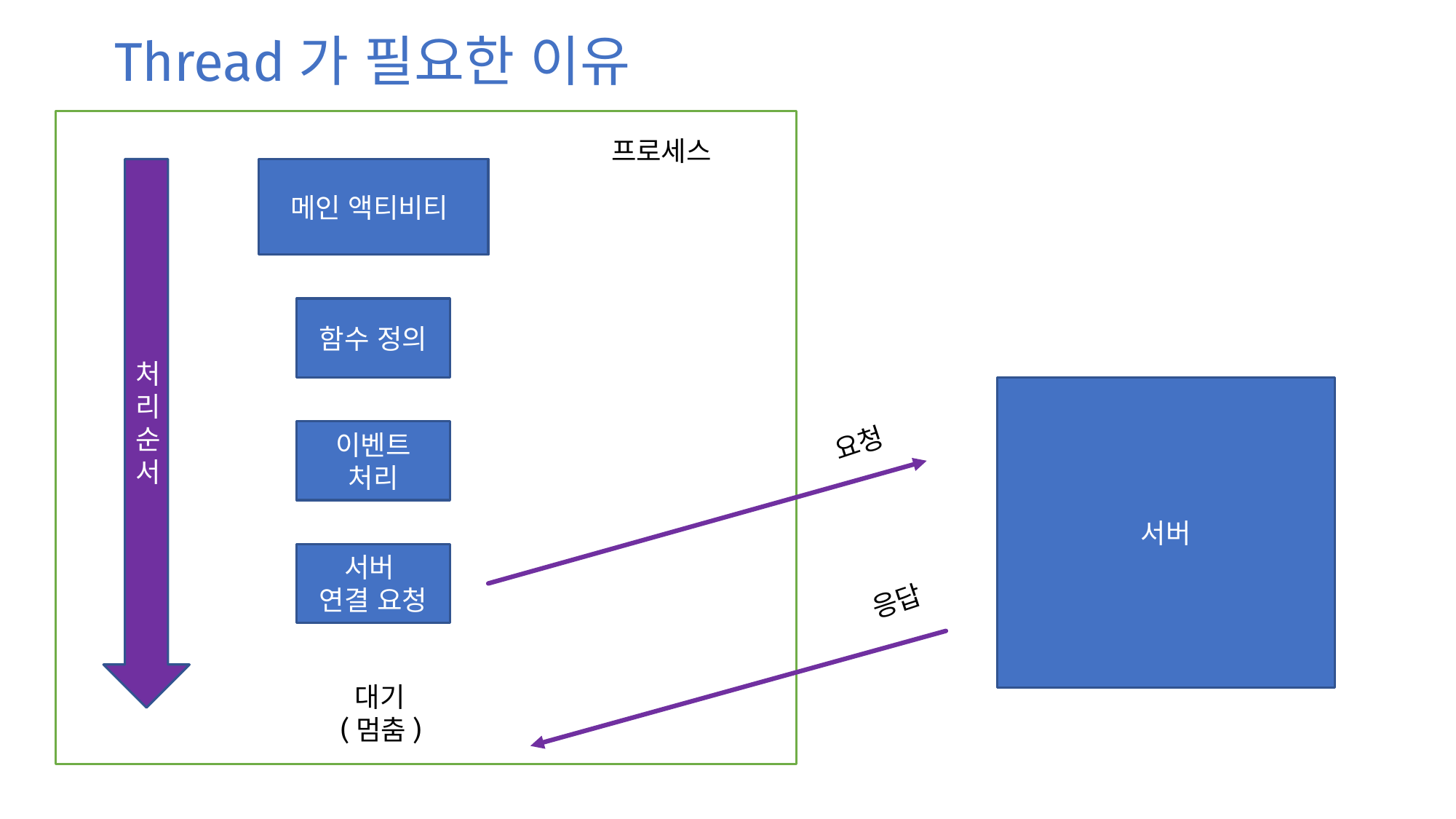

# Thread가 필요한 이유

프로세스
처
리
순
서
메인 액티비티
함수 정의
서버
요청
이벤트 처리
서버
연결 요청
응답
 대기
(멈춤)